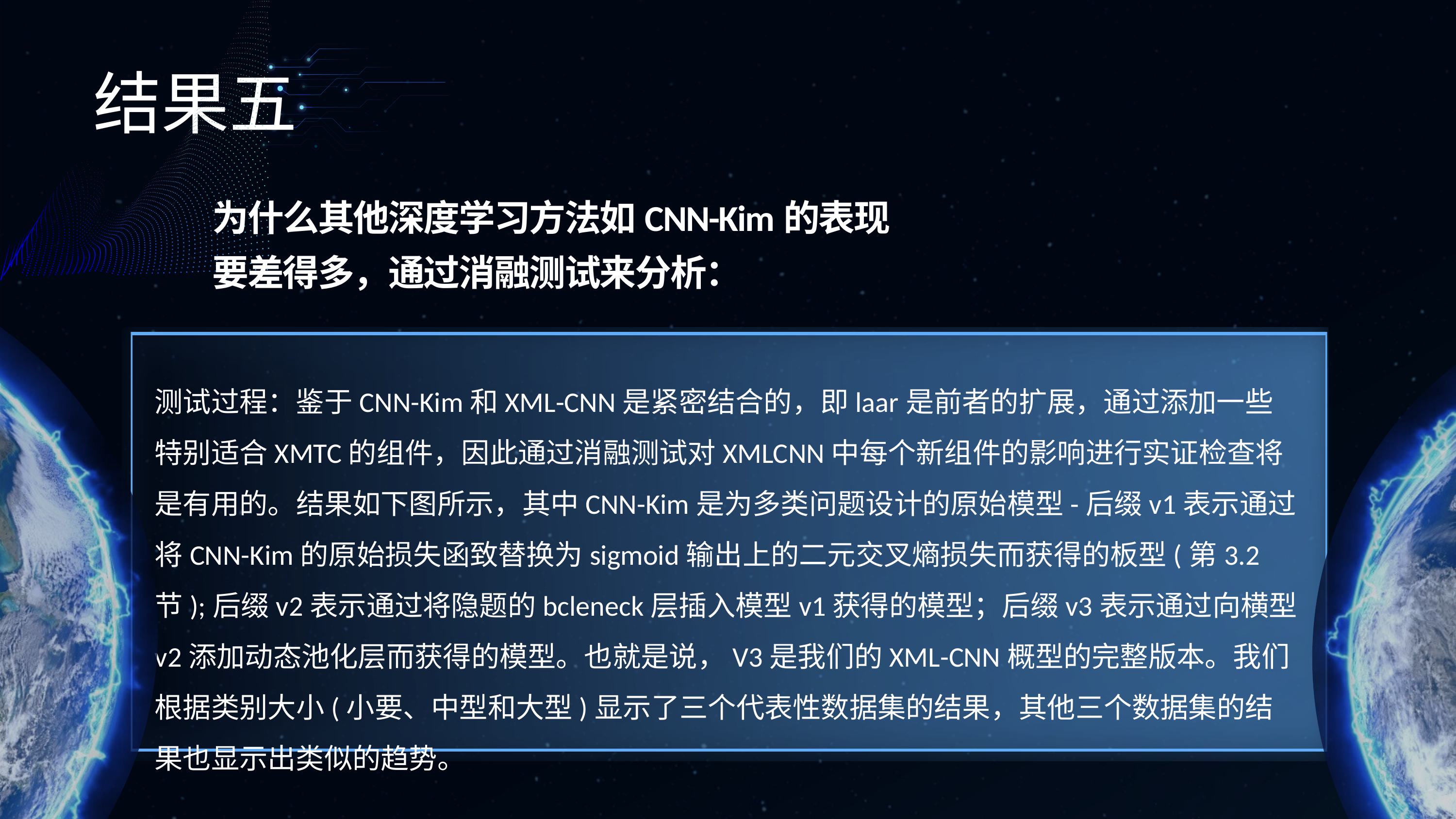

结果五
为什么其他深度学习方法如CNN-Kim的表现要差得多，通过消融测试来分析：

测试过程：鉴于CNN-Kim和XML-CNN是紧密结合的，即laar是前者的扩展，通过添加一些特别适合XMTC的组件，因此通过消融测试对XMLCNN中每个新组件的影响进行实证检查将是有用的。结果如下图所示，其中CNN-Kim是为多类问题设计的原始模型-后缀v1表示通过将CNN-Kim的原始损失函致替换为sigmoid输出上的二元交叉熵损失而获得的板型(第3.2节);后缀v2表示通过将隐题的bcleneck层插入模型v1获得的模型；后缀v3表示通过向横型v2添加动态池化层而获得的模型。也就是说，V3是我们的XML-CNN概型的完整版本。我们根据类别大小(小要、中型和大型)显示了三个代表性数据集的结果，其他三个数据集的结果也显示出类似的趋势。